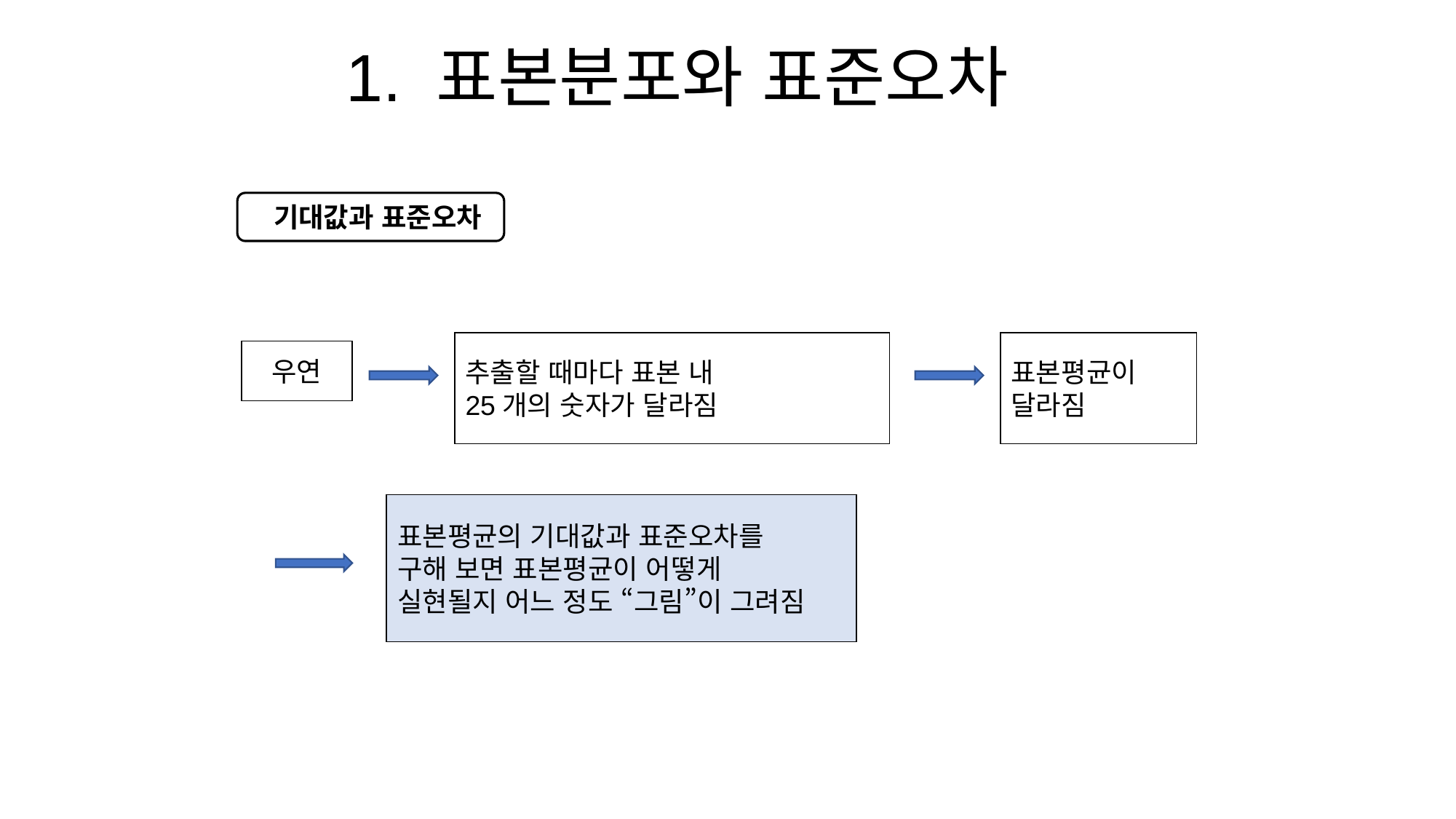

# 1. 표본분포와 표준오차
 기대값과 표준오차
추출할 때마다 표본 내
25개의 숫자가 달라짐
표본평균이
달라짐
우연

표본평균의 기대값과 표준오차를
구해 보면 표본평균이 어떻게
실현될지 어느 정도 “그림”이 그려짐